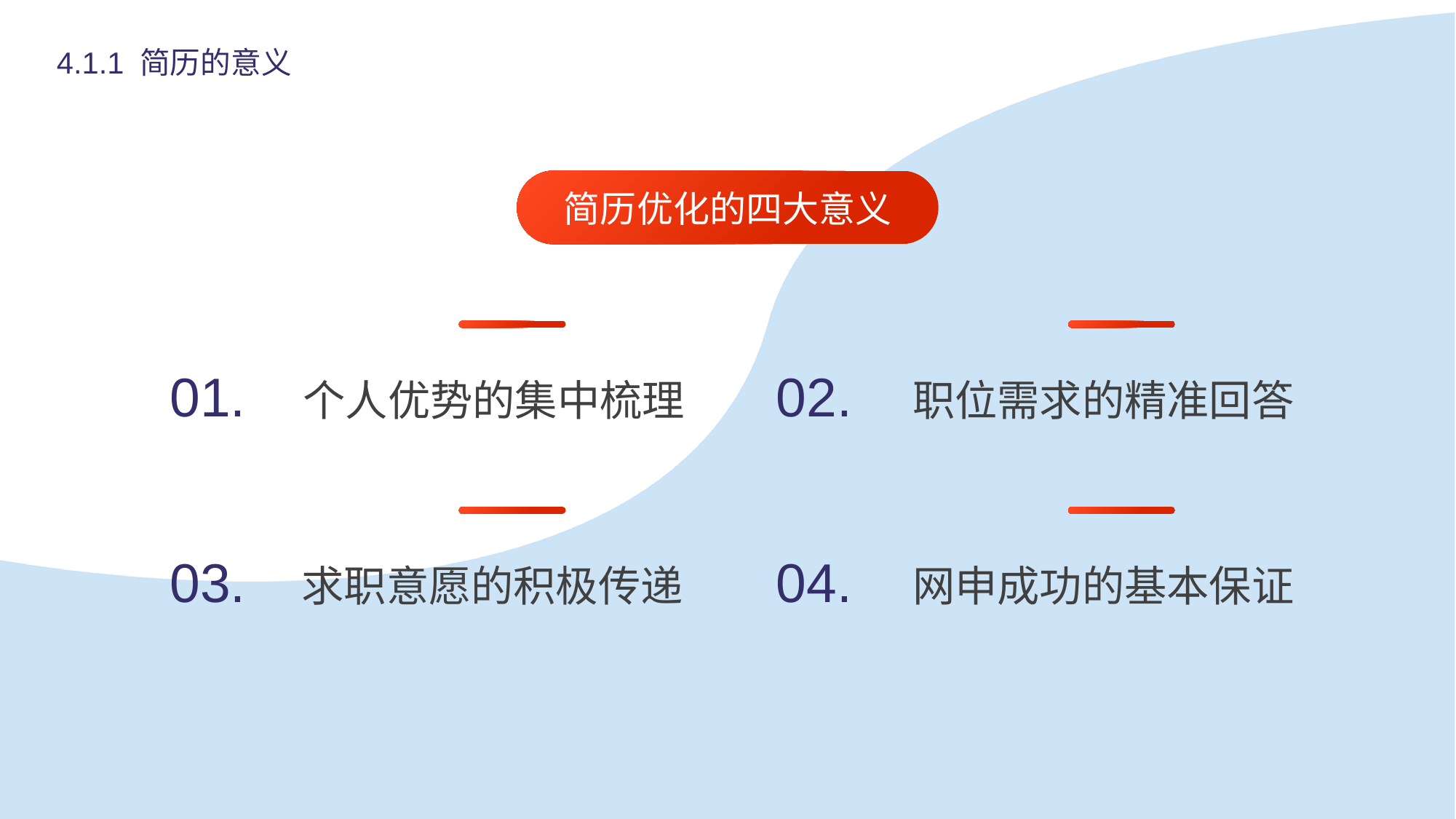

4.1.1 简历的意义
简历优化的四大意义

个人优势的集中梳理

职位需求的精准回答
01.
02.

求职意愿的积极传递

网申成功的基本保证
03.
04.